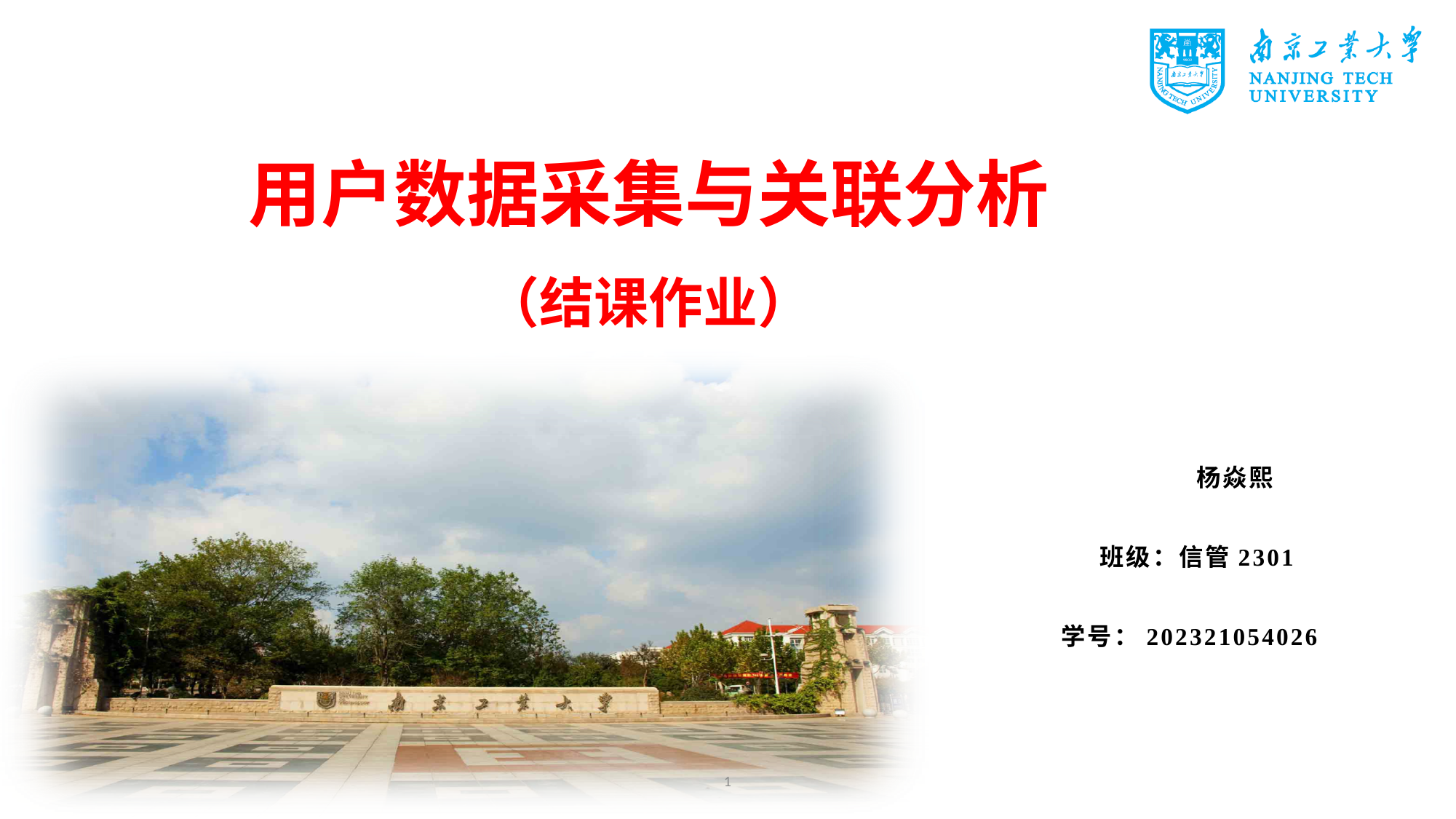

# 用户数据采集与关联分析 （结课作业）
          		杨焱熙
               班级：信管2301
          学号：202321054026

1